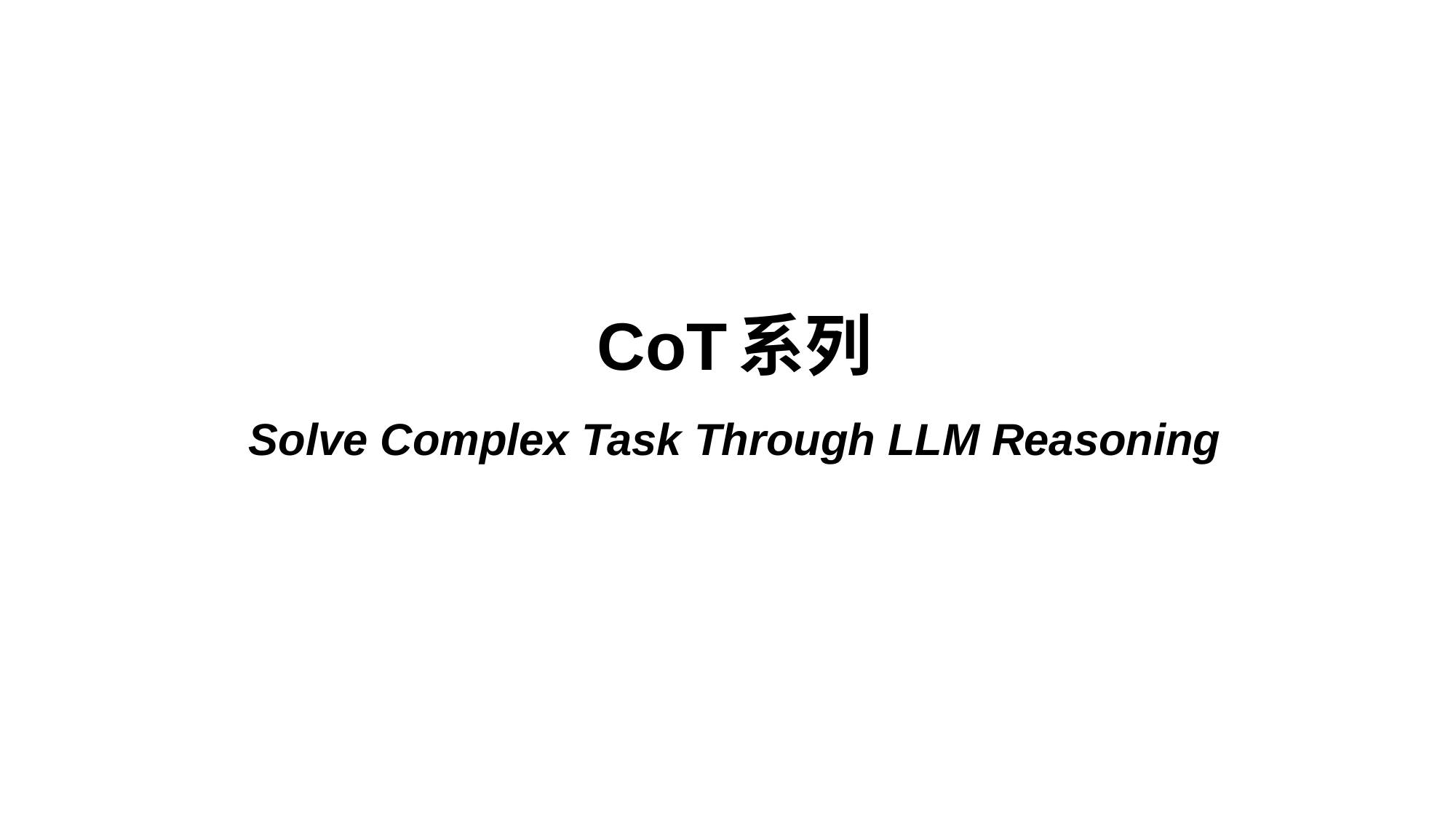

# CoT系列 Solve Complex Task Through LLM Reasoning